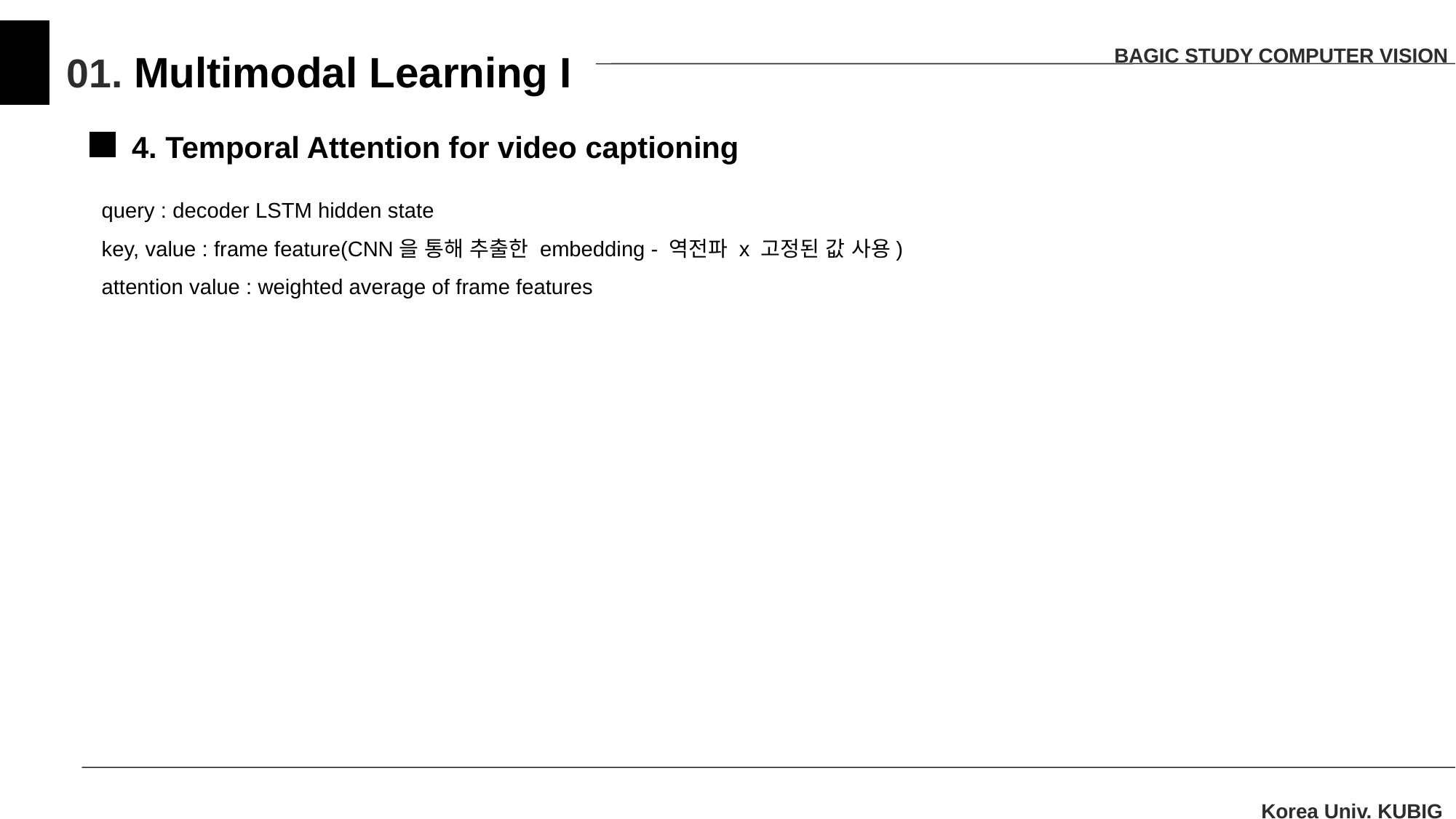

BAGIC STUDY COMPUTER VISION
01. Multimodal Learning I

4. Temporal Attention for video captioning

query : decoder LSTM hidden state
key, value : frame feature(CNN을 통해 추출한 embedding - 역전파 x 고정된 값 사용)
attention value : weighted average of frame features

Korea Univ. KUBIG